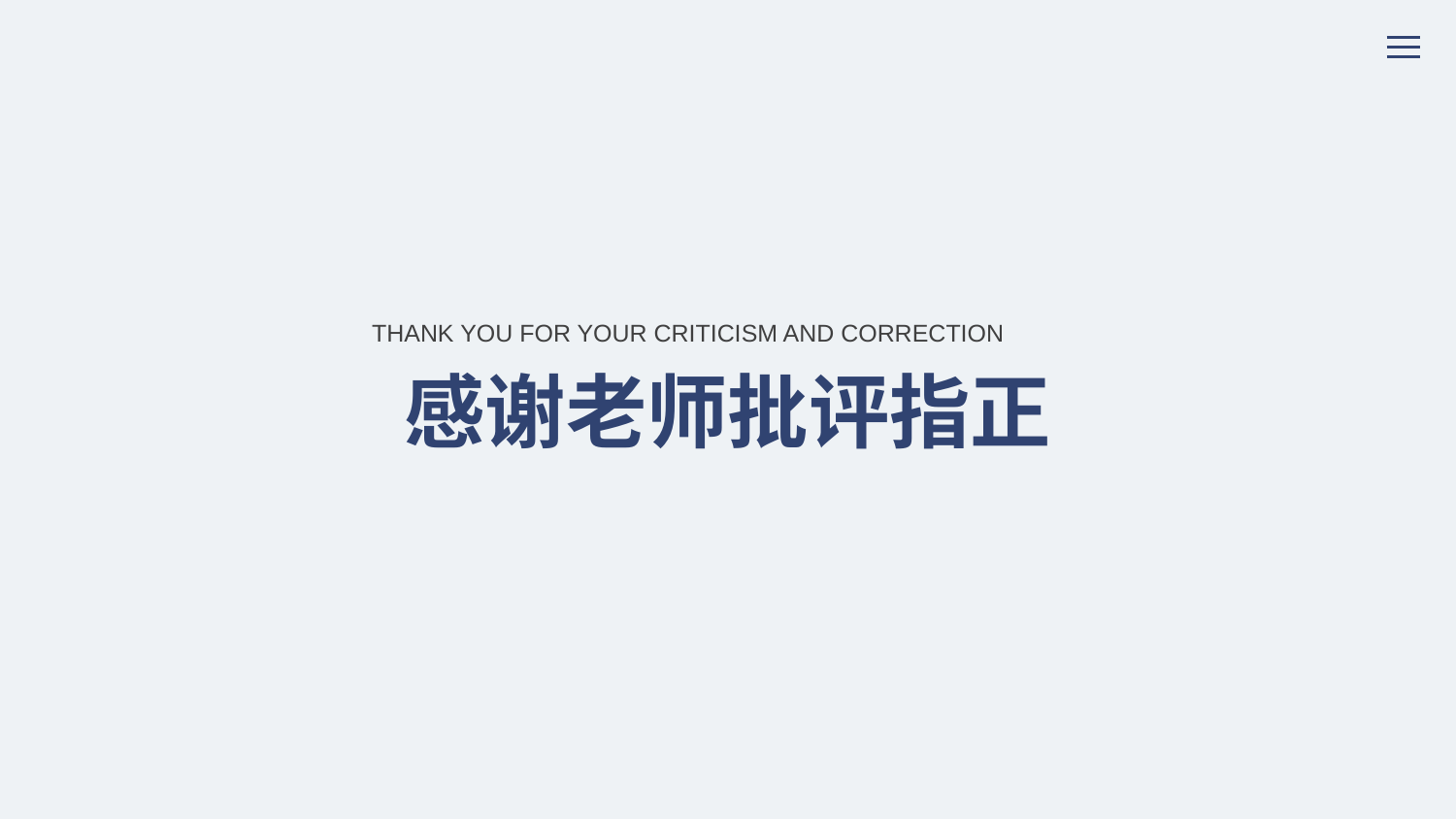

THANK YOU FOR YOUR CRITICISM AND CORRECTION
感谢老师批评指正